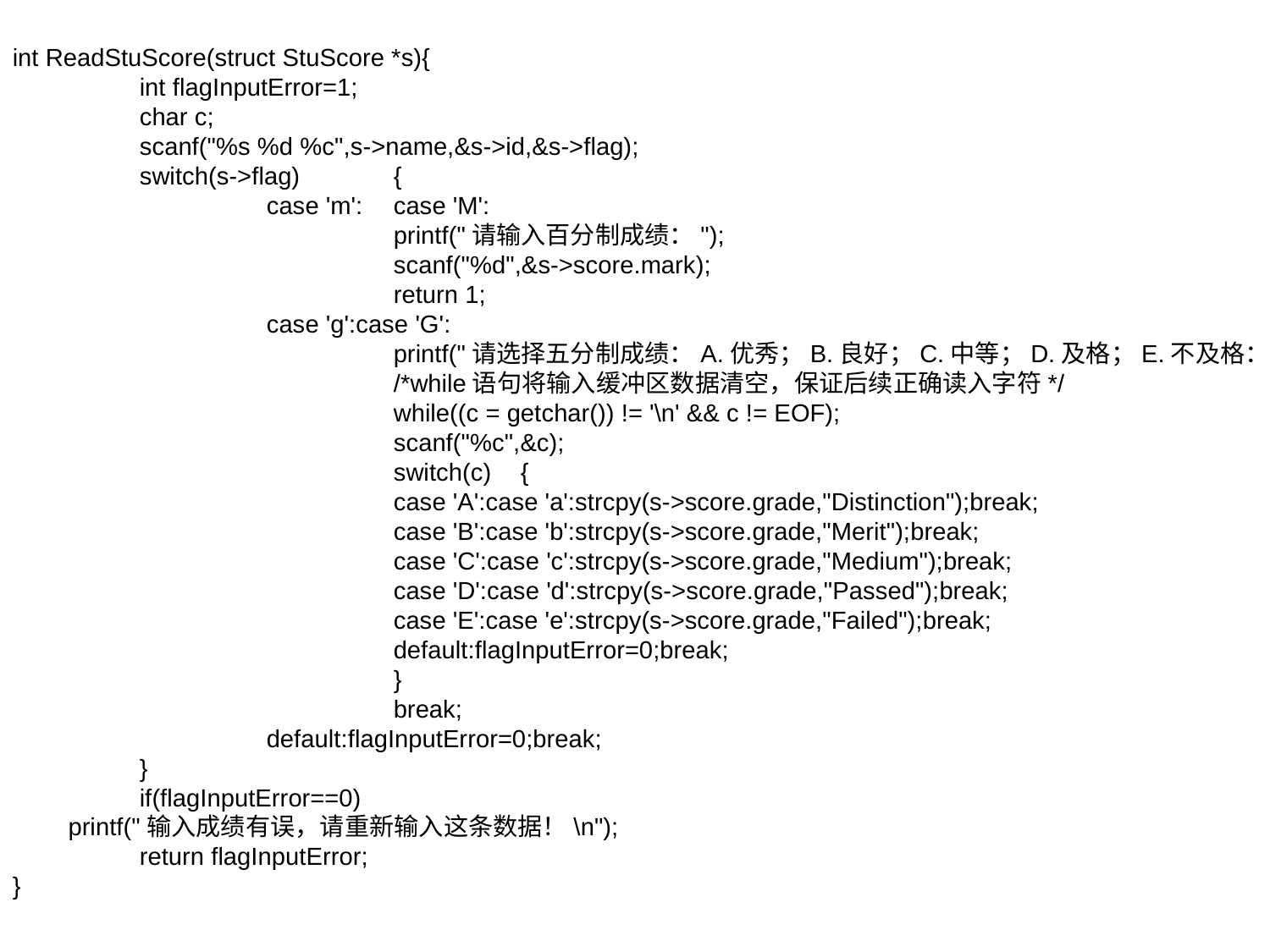

int ReadStuScore(struct StuScore *s){
	int flagInputError=1;
	char c;
	scanf("%s %d %c",s->name,&s->id,&s->flag);
	switch(s->flag)	{
		case 'm':	case 'M':
			printf("请输入百分制成绩：");
			scanf("%d",&s->score.mark);
			return 1;
		case 'g':case 'G':
			printf("请选择五分制成绩：A.优秀；B.良好；C.中等；D.及格；E.不及格：");
			/*while语句将输入缓冲区数据清空，保证后续正确读入字符*/
			while((c = getchar()) != '\n' && c != EOF);
			scanf("%c",&c);
			switch(c)	{
			case 'A':case 'a':strcpy(s->score.grade,"Distinction");break;
			case 'B':case 'b':strcpy(s->score.grade,"Merit");break;
			case 'C':case 'c':strcpy(s->score.grade,"Medium");break;
			case 'D':case 'd':strcpy(s->score.grade,"Passed");break;
			case 'E':case 'e':strcpy(s->score.grade,"Failed");break;
			default:flagInputError=0;break;
			}
			break;
		default:flagInputError=0;break;
	}
	if(flagInputError==0)
        printf("输入成绩有误，请重新输入这条数据！\n");
	return flagInputError;
}